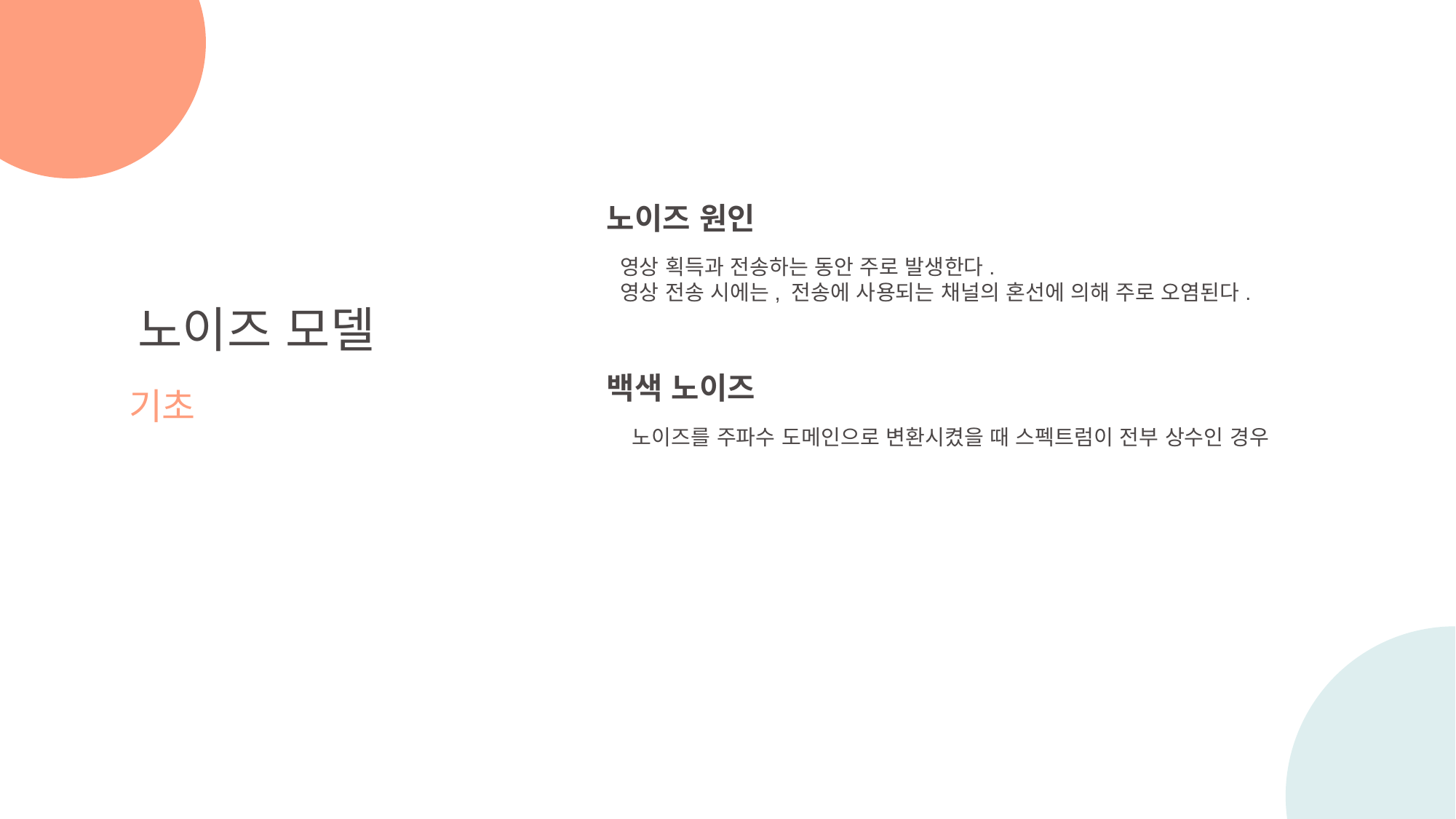

노이즈 원인
영상 획득과 전송하는 동안 주로 발생한다.
영상 전송 시에는, 전송에 사용되는 채널의 혼선에 의해 주로 오염된다.
노이즈 모델
기초
백색 노이즈
노이즈를 주파수 도메인으로 변환시켰을 때 스펙트럼이 전부 상수인 경우